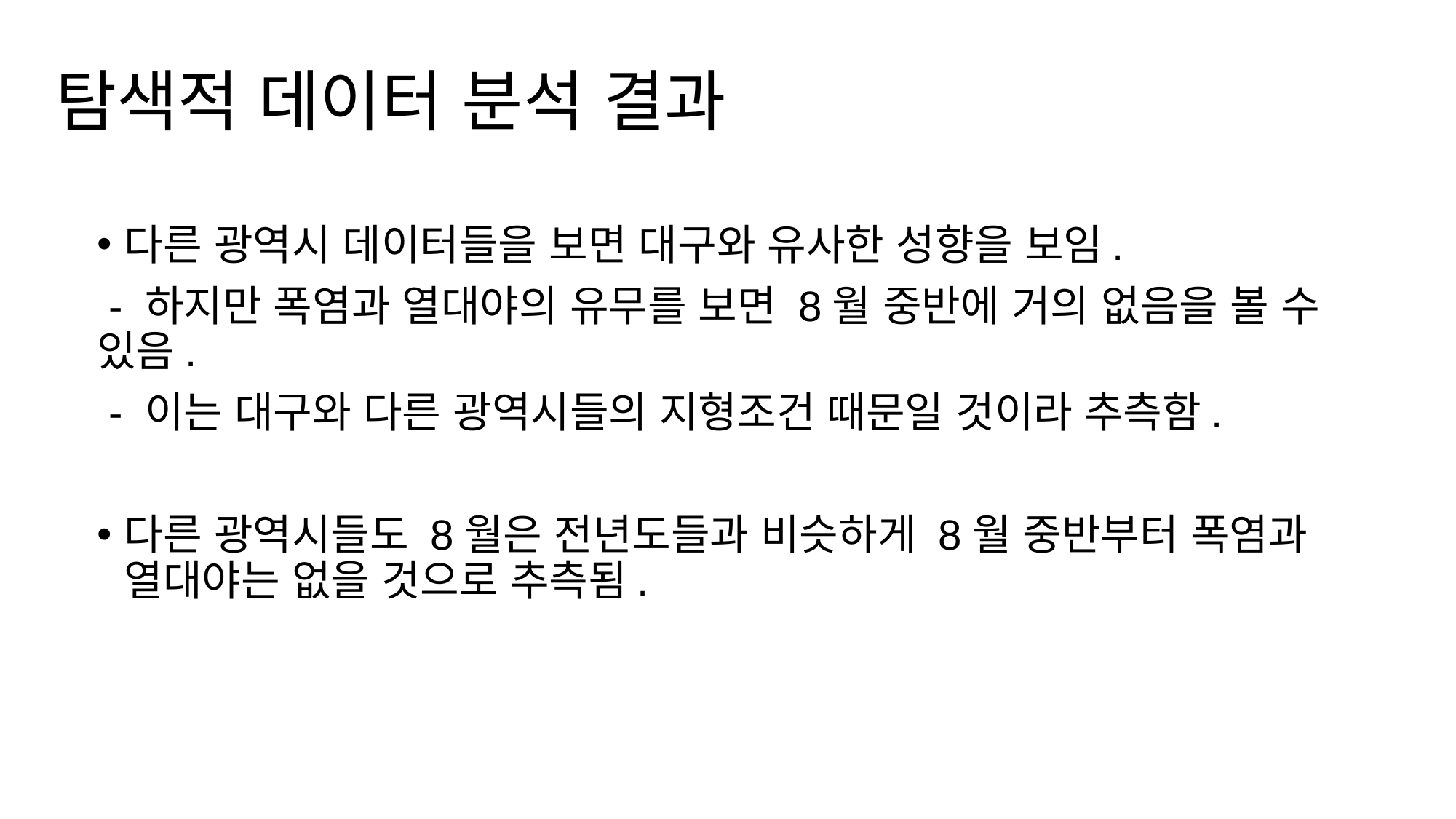

# 탐색적 데이터 분석 결과
다른 광역시 데이터들을 보면 대구와 유사한 성향을 보임.
 - 하지만 폭염과 열대야의 유무를 보면 8월 중반에 거의 없음을 볼 수 있음.
 - 이는 대구와 다른 광역시들의 지형조건 때문일 것이라 추측함.

다른 광역시들도 8월은 전년도들과 비슷하게 8월 중반부터 폭염과 열대야는 없을 것으로 추측됨.